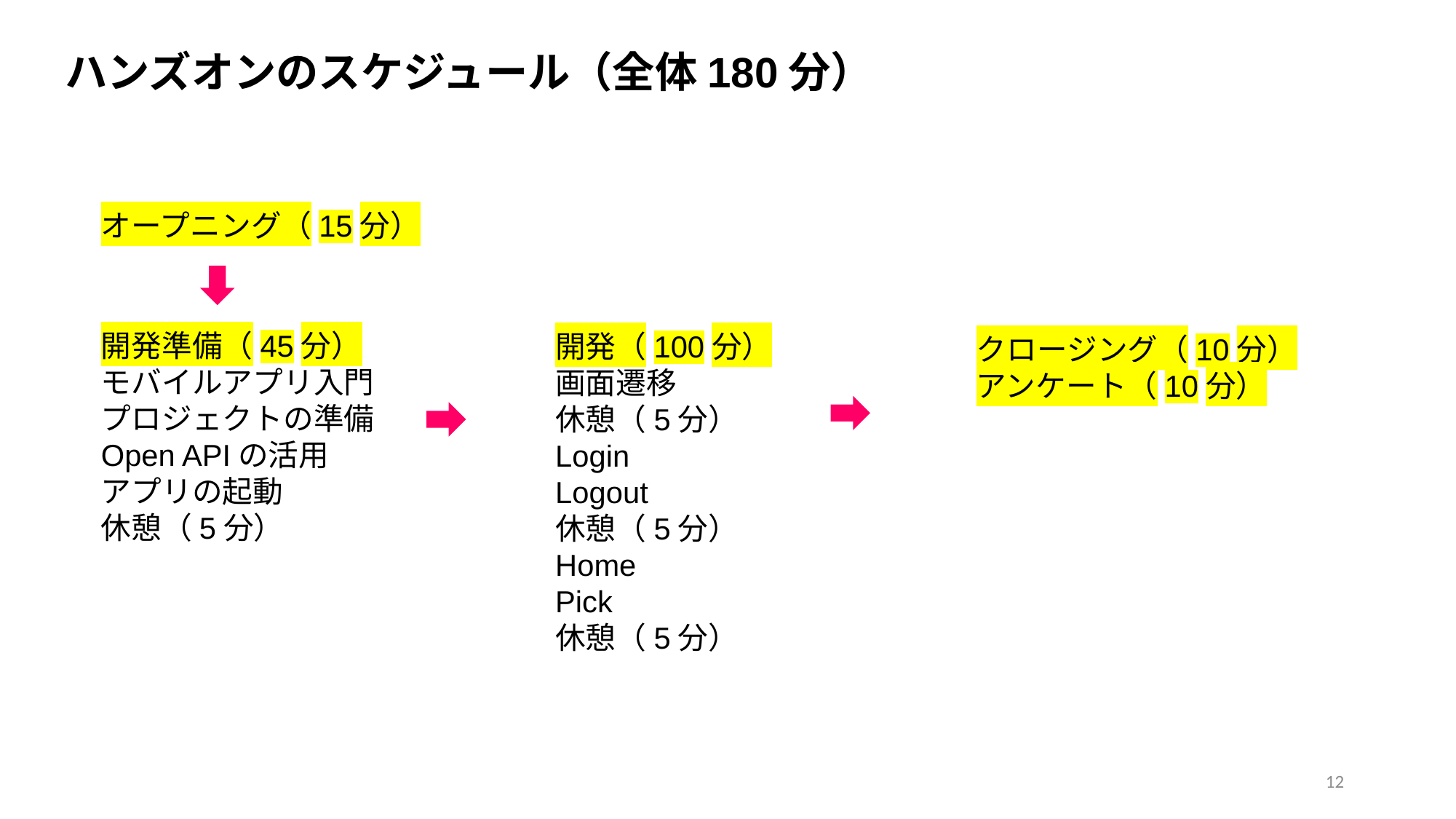

ハンズオンのスケジュール（全体180分）
オープニング（15分）

開発準備（45分）
モバイルアプリ入門
プロジェクトの準備
Open APIの活用
アプリの起動
休憩（5分）
開発（100分）
画面遷移
休憩（5分）
Login
Logout
休憩（5分）
Home
Pick
休憩（5分）
クロージング（10分）
アンケート（10分）

12